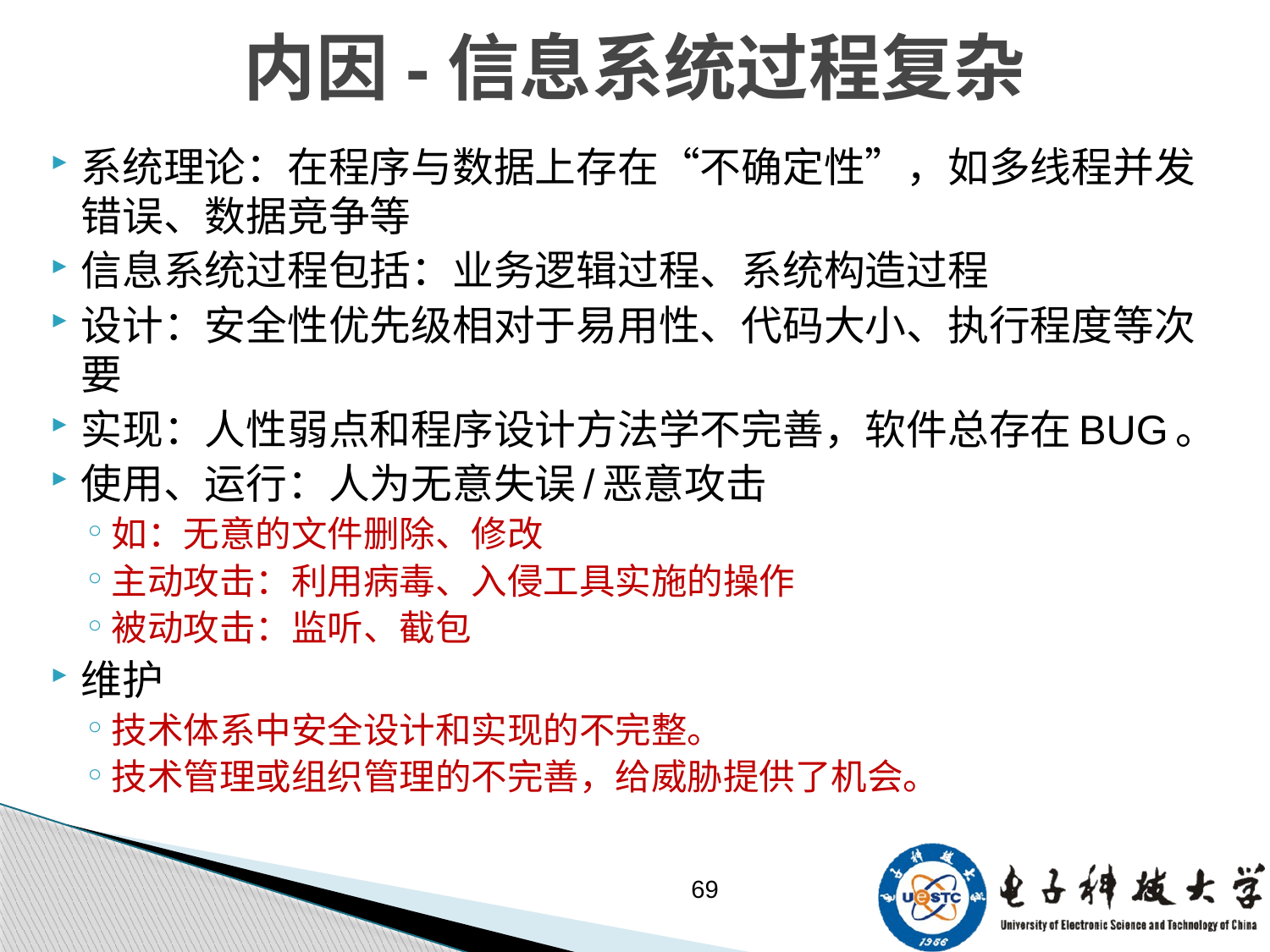

# 内因-信息系统过程复杂
系统理论：在程序与数据上存在“不确定性”，如多线程并发错误、数据竞争等
信息系统过程包括：业务逻辑过程、系统构造过程
设计：安全性优先级相对于易用性、代码大小、执行程度等次要
实现：人性弱点和程序设计方法学不完善，软件总存在BUG。
使用、运行：人为无意失误/恶意攻击
如：无意的文件删除、修改
主动攻击：利用病毒、入侵工具实施的操作
被动攻击：监听、截包
维护
技术体系中安全设计和实现的不完整。
技术管理或组织管理的不完善，给威胁提供了机会。
69